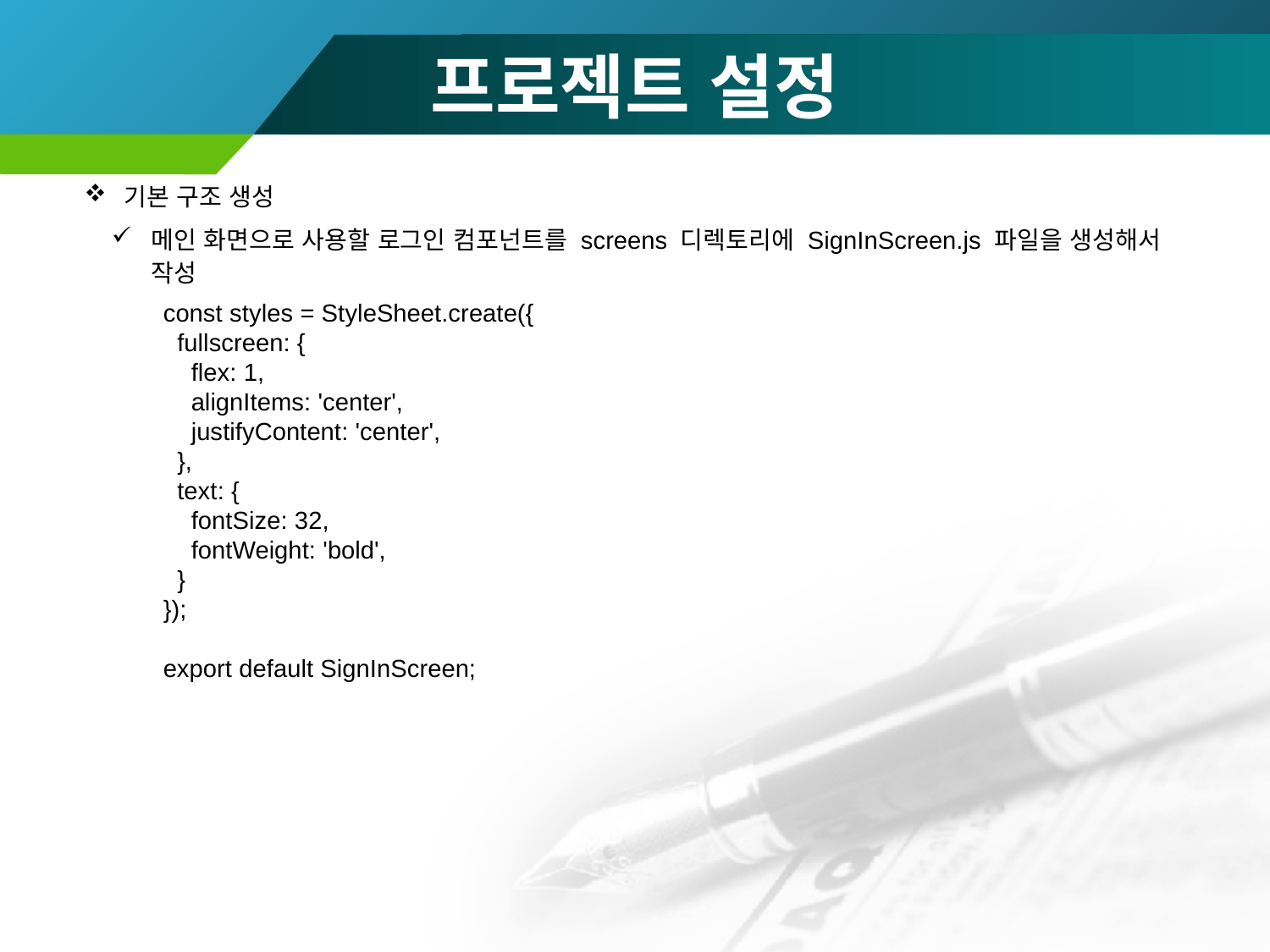

# 프로젝트 설정
기본 구조 생성
메인 화면으로 사용할 로그인 컴포넌트를 screens 디렉토리에 SignInScreen.js 파일을 생성해서 작성
const styles = StyleSheet.create({
  fullscreen: {
    flex: 1,
    alignItems: 'center',
    justifyContent: 'center',
  },
  text: {
    fontSize: 32,
    fontWeight: 'bold',
  }
});

export default SignInScreen;